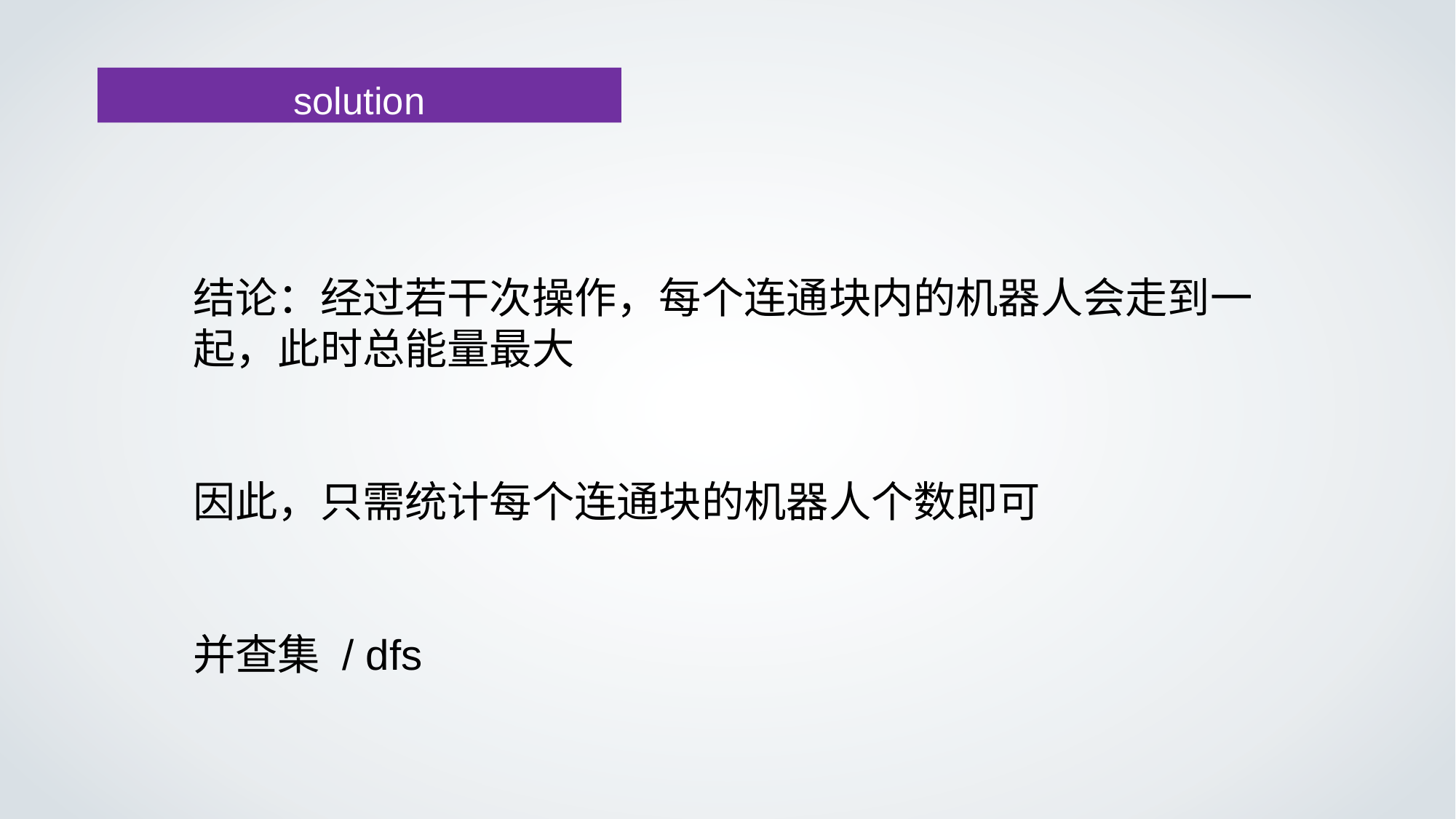

solution

结论：经过若干次操作，每个连通块内的机器人会走到一起，此时总能量最大

因此，只需统计每个连通块的机器人个数即可

并查集 / dfs